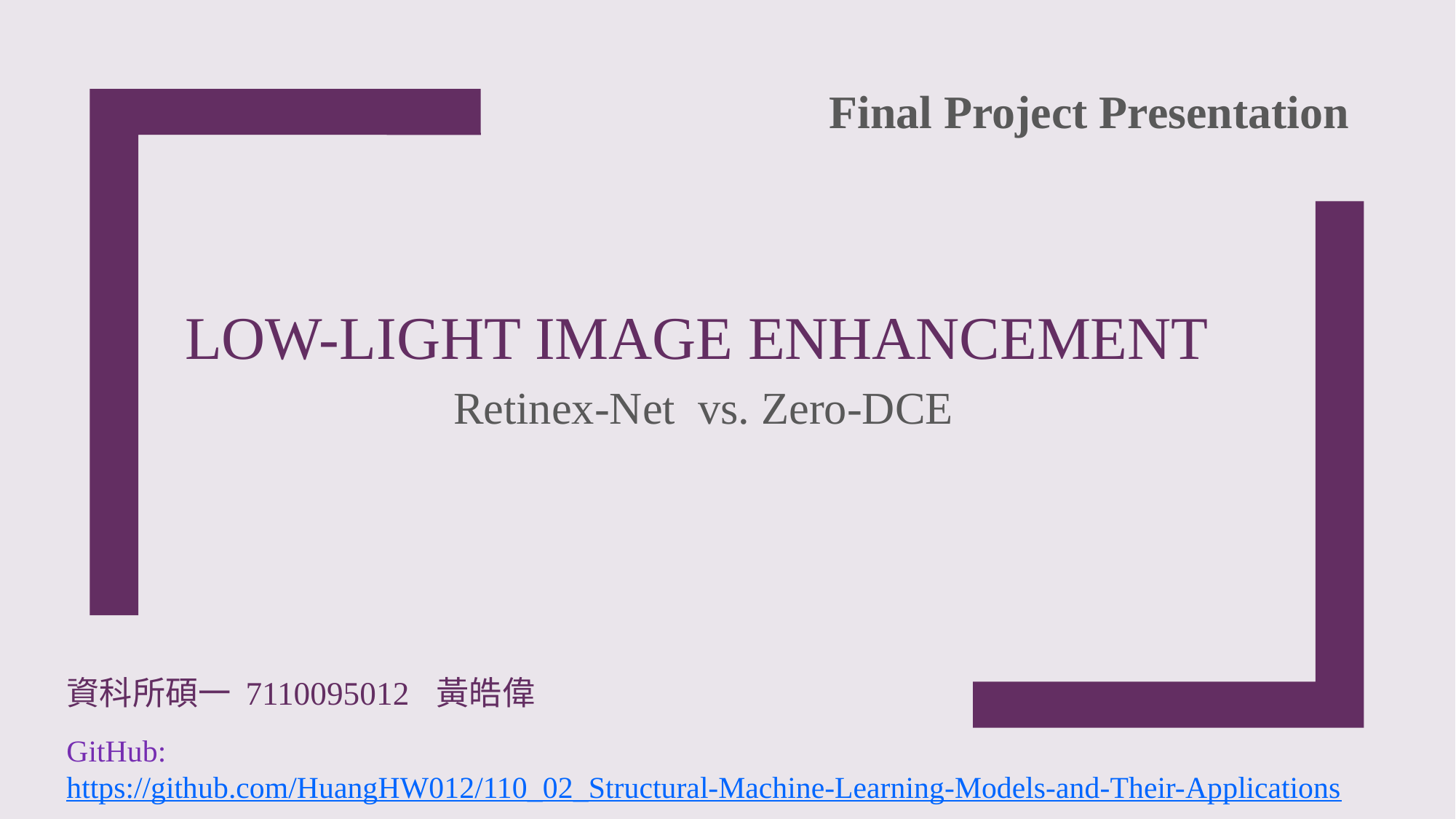

Final Project Presentation
# Low-Light Image Enhancement
Retinex-Net  vs. Zero-DCE
資科所碩一 7110095012 黃皓偉
GitHub: https://github.com/HuangHW012/110_02_Structural-Machine-Learning-Models-and-Their-Applications